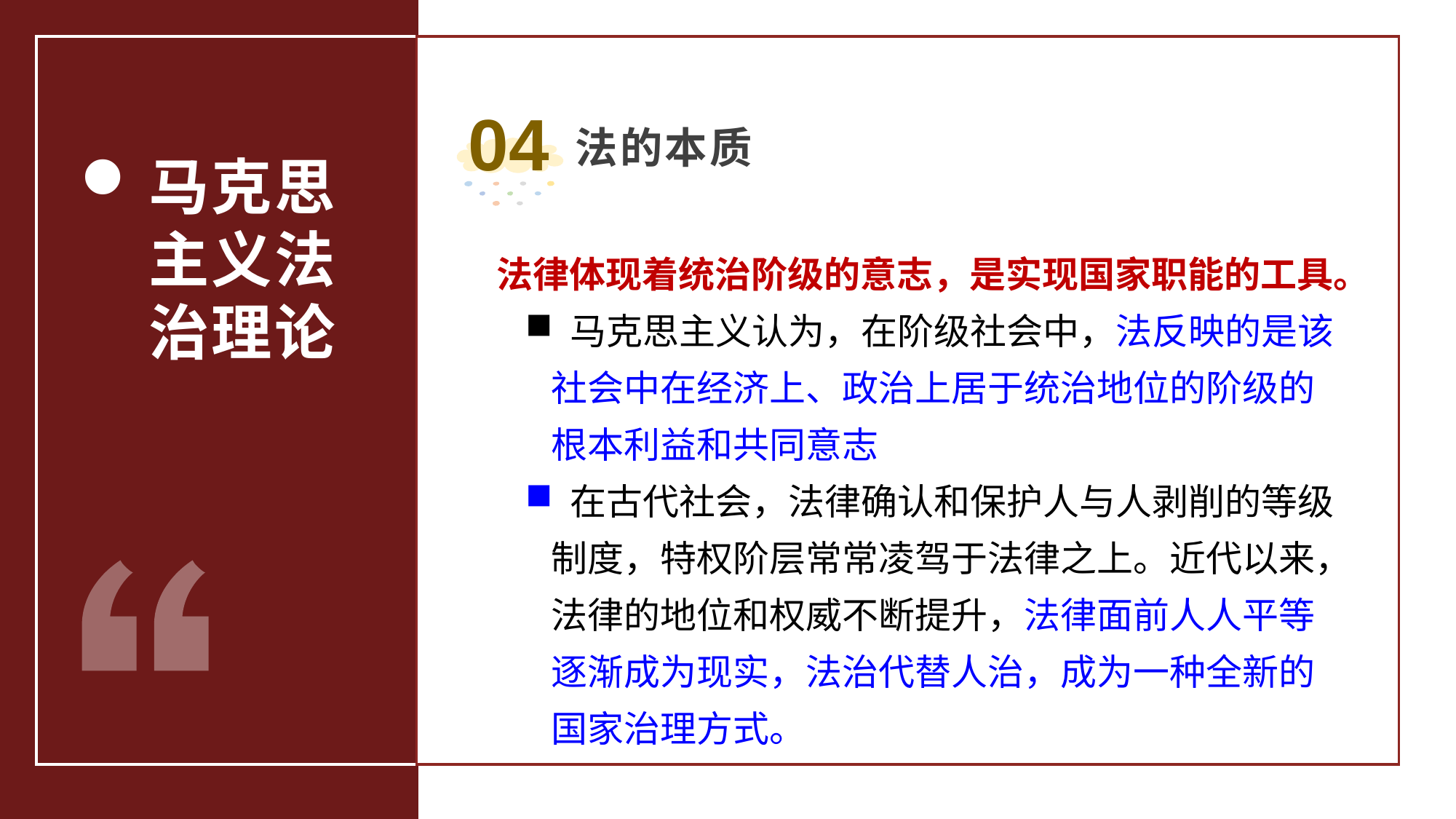

04

法的本质
马克思主义法治理论
法律体现着统治阶级的意志，是实现国家职能的工具。
 马克思主义认为，在阶级社会中，法反映的是该社会中在经济上、政治上居于统治地位的阶级的根本利益和共同意志
 在古代社会，法律确认和保护人与人剥削的等级制度，特权阶层常常凌驾于法律之上。近代以来，法律的地位和权威不断提升，法律面前人人平等逐渐成为现实，法治代替人治，成为一种全新的国家治理方式。